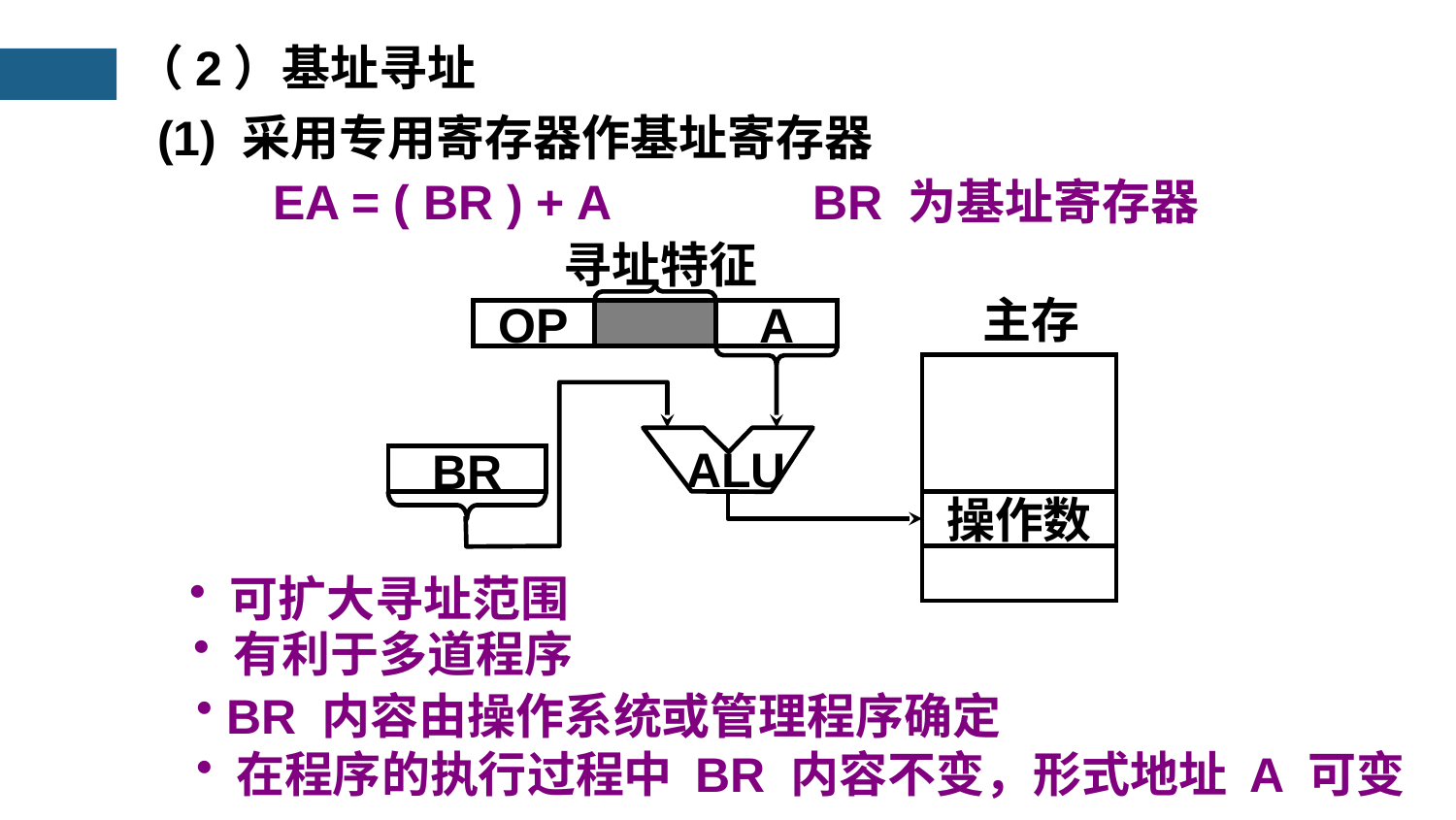

（2）基址寻址
(1) 采用专用寄存器作基址寄存器
EA = ( BR ) + A
BR 为基址寄存器
寻址特征

主存

操作数

OP

A

ALU
BR

 可扩大寻址范围
 有利于多道程序
 BR 内容由操作系统或管理程序确定
 在程序的执行过程中 BR 内容不变，形式地址 A 可变